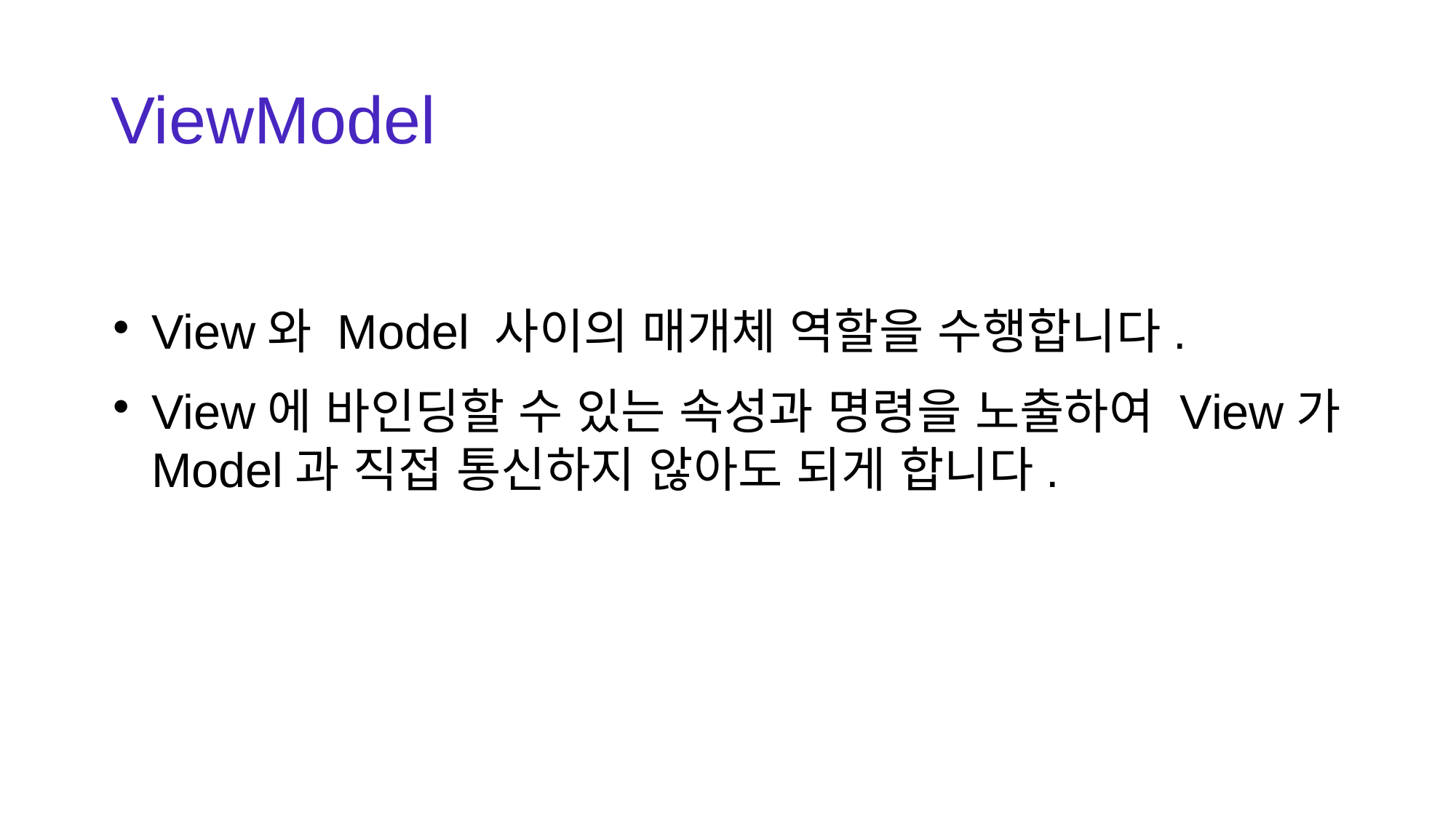

# ViewModel
View와 Model 사이의 매개체 역할을 수행합니다.
View에 바인딩할 수 있는 속성과 명령을 노출하여 View가 Model과 직접 통신하지 않아도 되게 합니다.